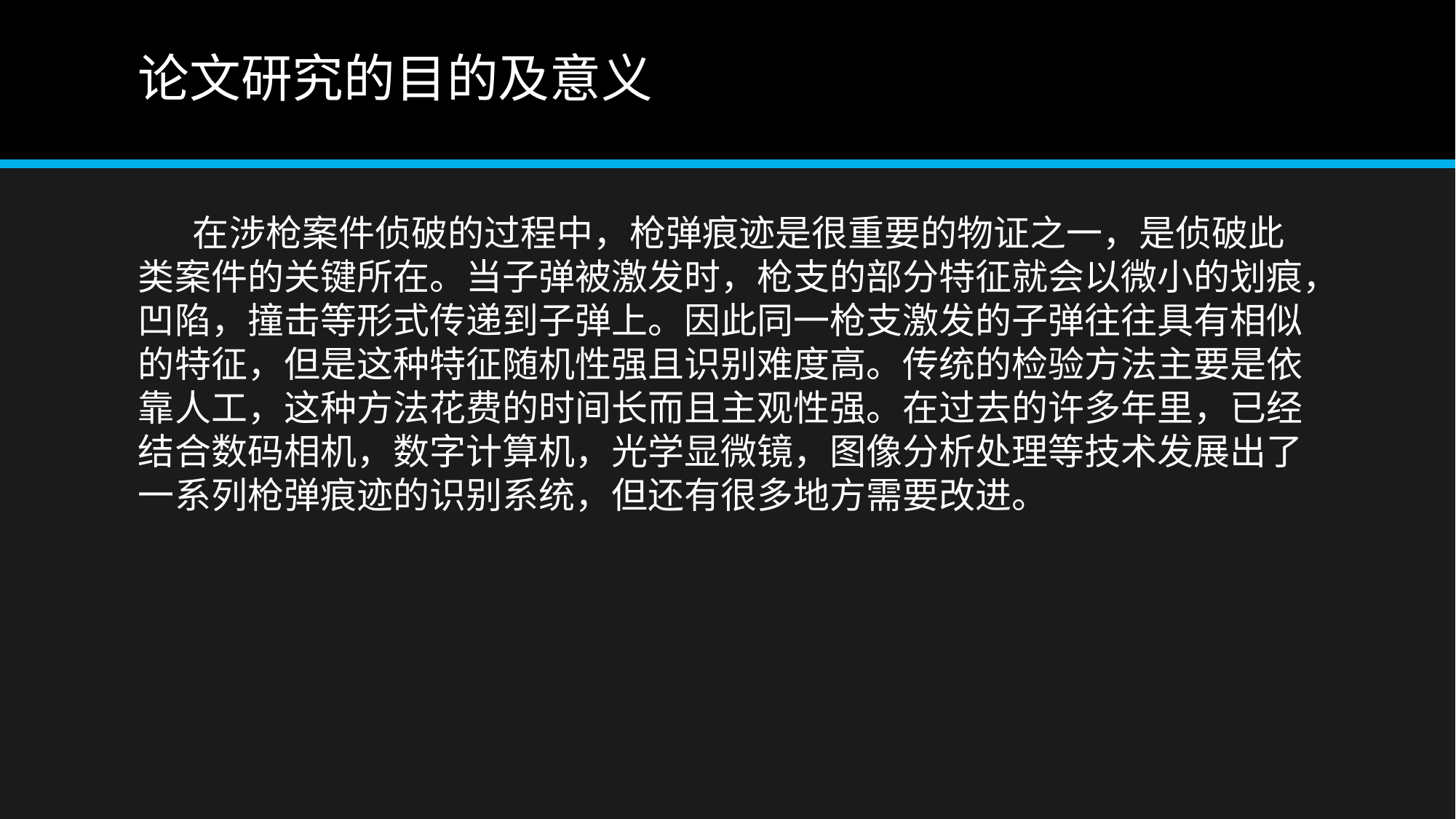

# 论文研究的目的及意义
在涉枪案件侦破的过程中，枪弹痕迹是很重要的物证之一，是侦破此类案件的关键所在。当子弹被激发时，枪支的部分特征就会以微小的划痕，凹陷，撞击等形式传递到子弹上。因此同一枪支激发的子弹往往具有相似的特征，但是这种特征随机性强且识别难度高。传统的检验方法主要是依靠人工，这种方法花费的时间长而且主观性强。在过去的许多年里，已经结合数码相机，数字计算机，光学显微镜，图像分析处理等技术发展出了一系列枪弹痕迹的识别系统，但还有很多地方需要改进。